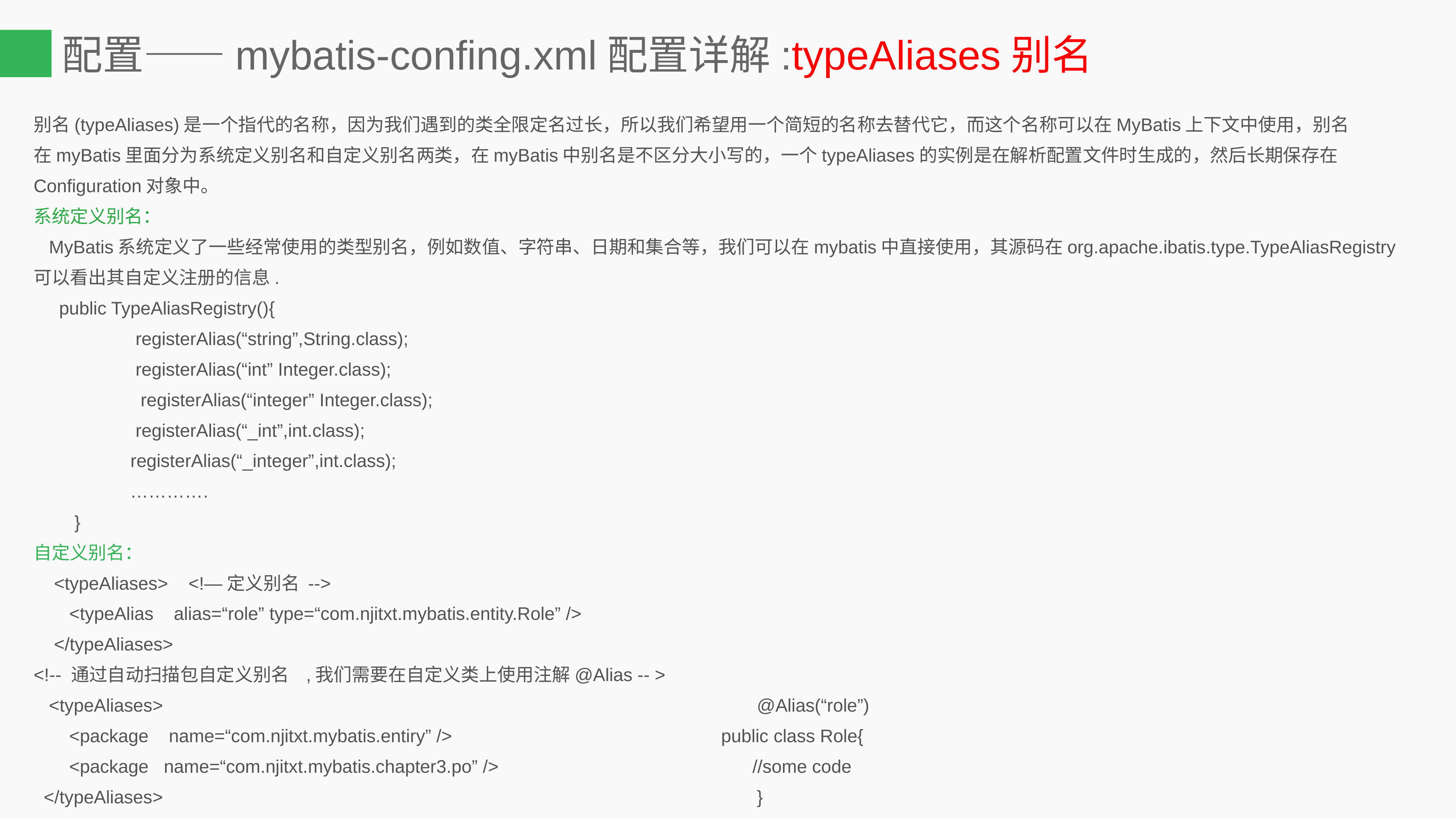

# 配置——mybatis-confing.xml配置详解:typeAliases别名
别名(typeAliases)是一个指代的名称，因为我们遇到的类全限定名过长，所以我们希望用一个简短的名称去替代它，而这个名称可以在MyBatis上下文中使用，别名
在myBatis里面分为系统定义别名和自定义别名两类，在myBatis中别名是不区分大小写的，一个typeAliases的实例是在解析配置文件时生成的，然后长期保存在
Configuration对象中。
系统定义别名：
   MyBatis系统定义了一些经常使用的类型别名，例如数值、字符串、日期和集合等，我们可以在mybatis中直接使用，其源码在org.apache.ibatis.type.TypeAliasRegistry
可以看出其自定义注册的信息.
     public TypeAliasRegistry(){
                    registerAlias(“string”,String.class);
                    registerAlias(“int” Integer.class);
                     registerAlias(“integer” Integer.class);
                    registerAlias(“_int”,int.class);
                   registerAlias(“_integer”,int.class);
                   ………….
        }
自定义别名：
    <typeAliases>    <!—定义别名 -->
       <typeAlias    alias=“role” type=“com.njitxt.mybatis.entity.Role” />
    </typeAliases>
<!-- 通过自动扫描包自定义别名   ,我们需要在自定义类上使用注解@Alias -- >
   <typeAliases>                                                                                                                     @Alias(“role”)
       <package    name=“com.njitxt.mybatis.entiry” />                                                     public class Role{
       <package   name=“com.njitxt.mybatis.chapter3.po” />                                                  //some code
  </typeAliases>                                                                                                                     }